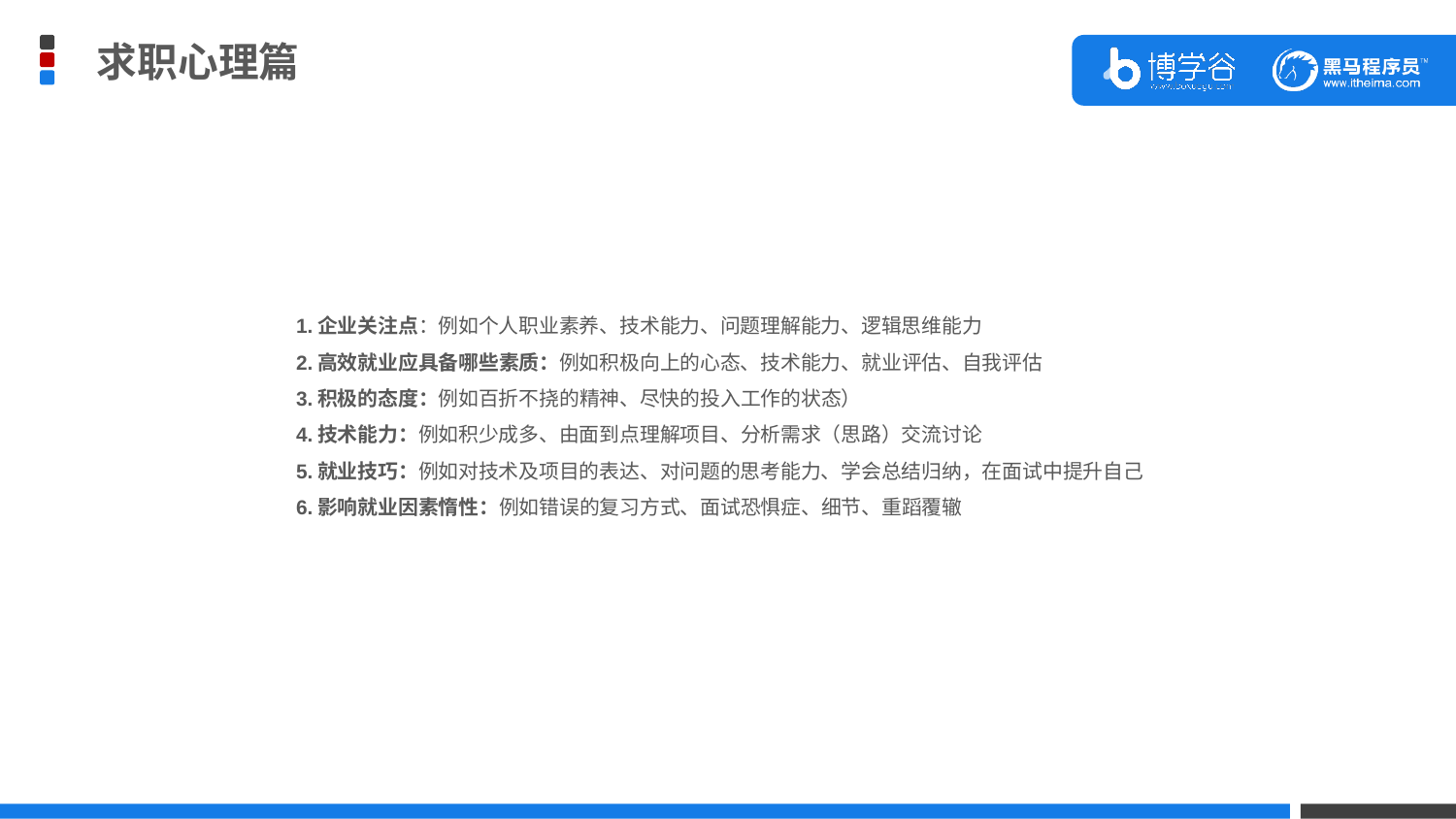

求职心理篇
1.企业关注点：例如个人职业素养、技术能力、问题理解能力、逻辑思维能力
2.高效就业应具备哪些素质：例如积极向上的心态、技术能力、就业评估、自我评估
3.积极的态度：例如百折不挠的精神、尽快的投入工作的状态）
4.技术能力：例如积少成多、由面到点理解项目、分析需求（思路）交流讨论
5.就业技巧：例如对技术及项目的表达、对问题的思考能力、学会总结归纳，在面试中提升自己
6.影响就业因素惰性：例如错误的复习方式、面试恐惧症、细节、重蹈覆辙